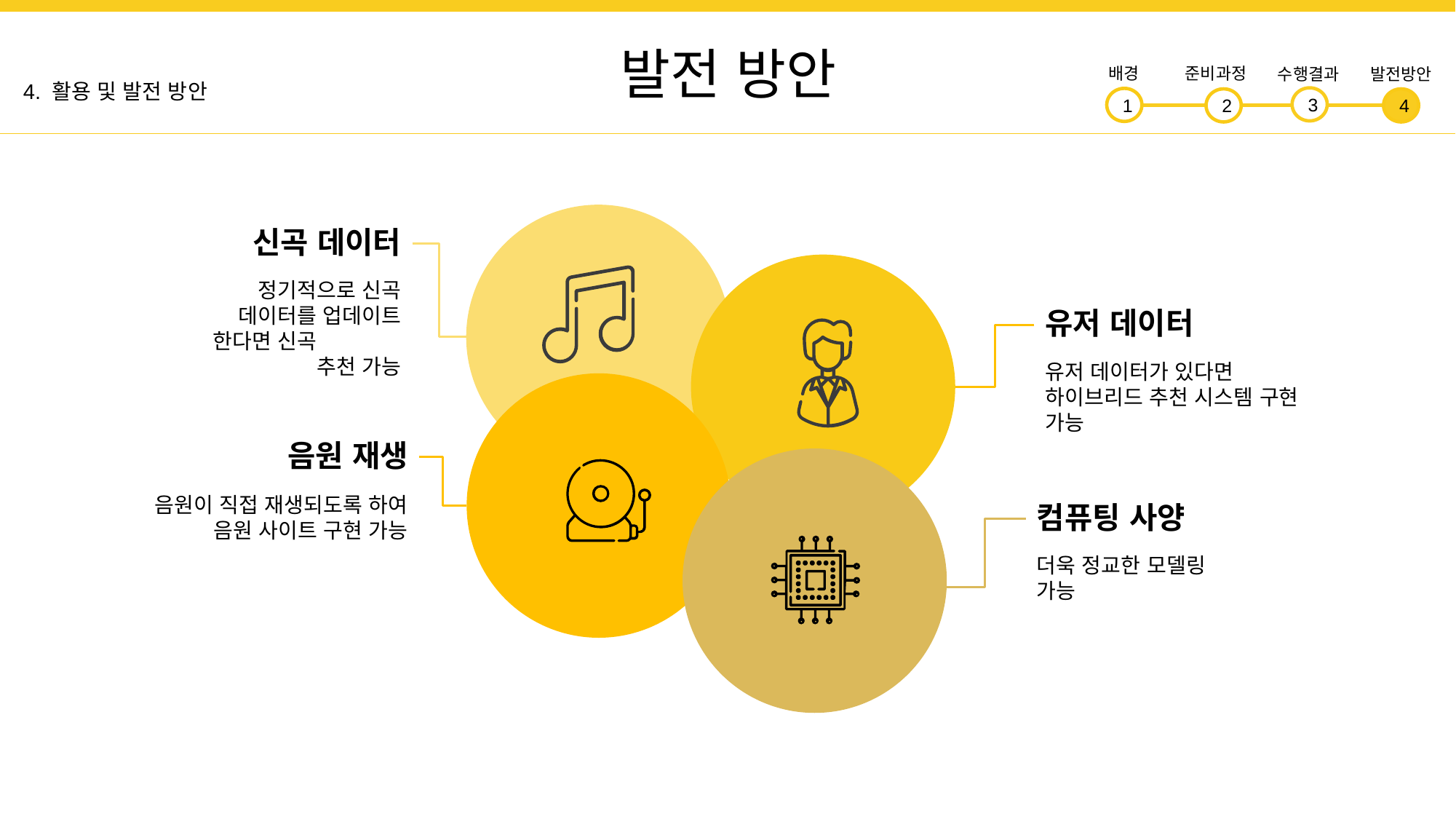

발전 방안
배경
준비과정
수행결과
발전방안
4. 활용 및 발전 방안
3
1
2
4

신곡 데이터

정기적으로 신곡 데이터를 업데이트 한다면 신곡               추천 가능
유저 데이터
유저 데이터가 있다면
하이브리드 추천 시스템 구현 가능

음원 재생

음원이 직접 재생되도록 하여
음원 사이트 구현 가능
컴퓨팅 사양
더욱 정교한 모델링 가능